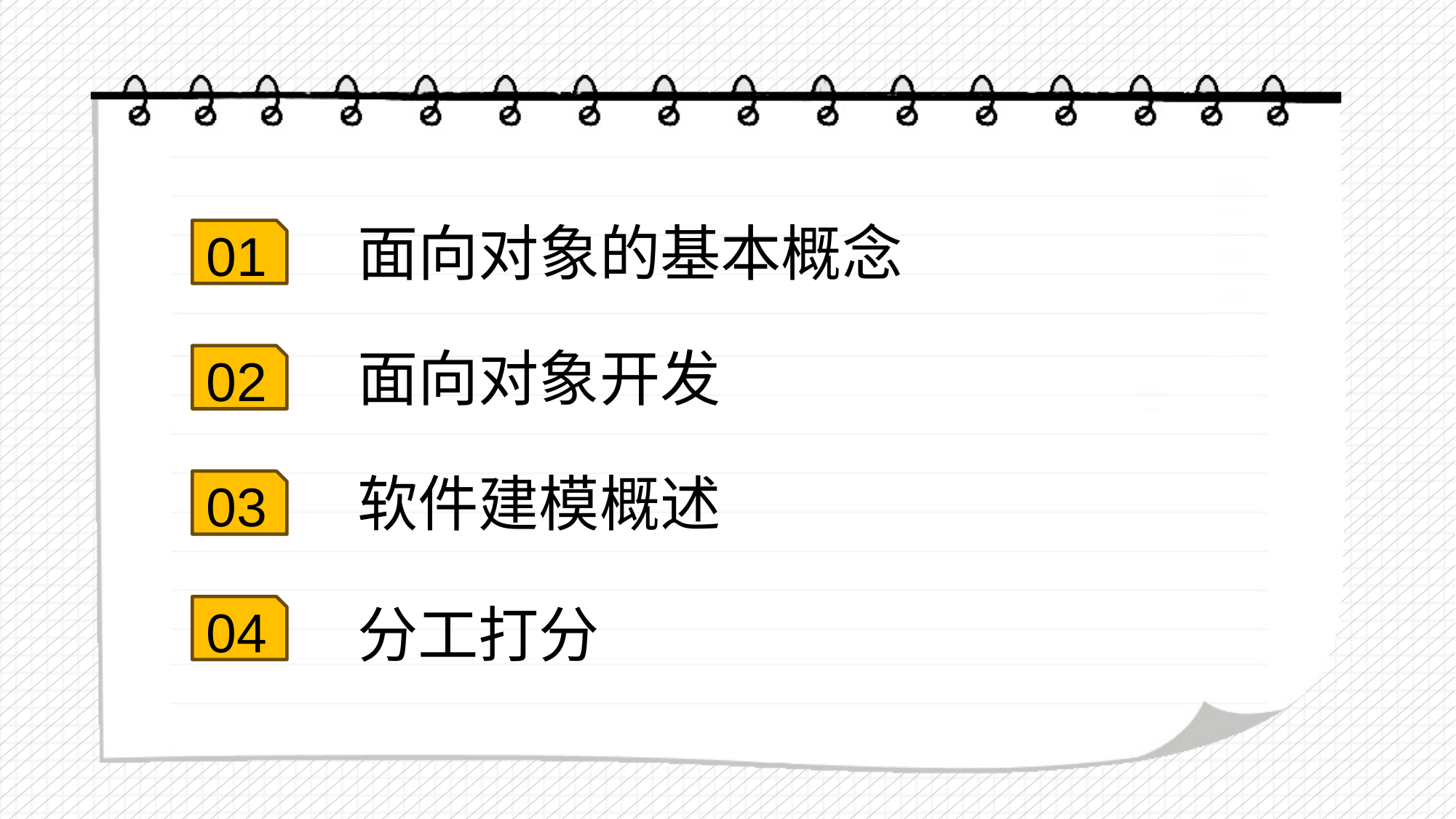

面向对象的基本概念
01
面向对象开发
02
软件建模概述
03
分工打分
04